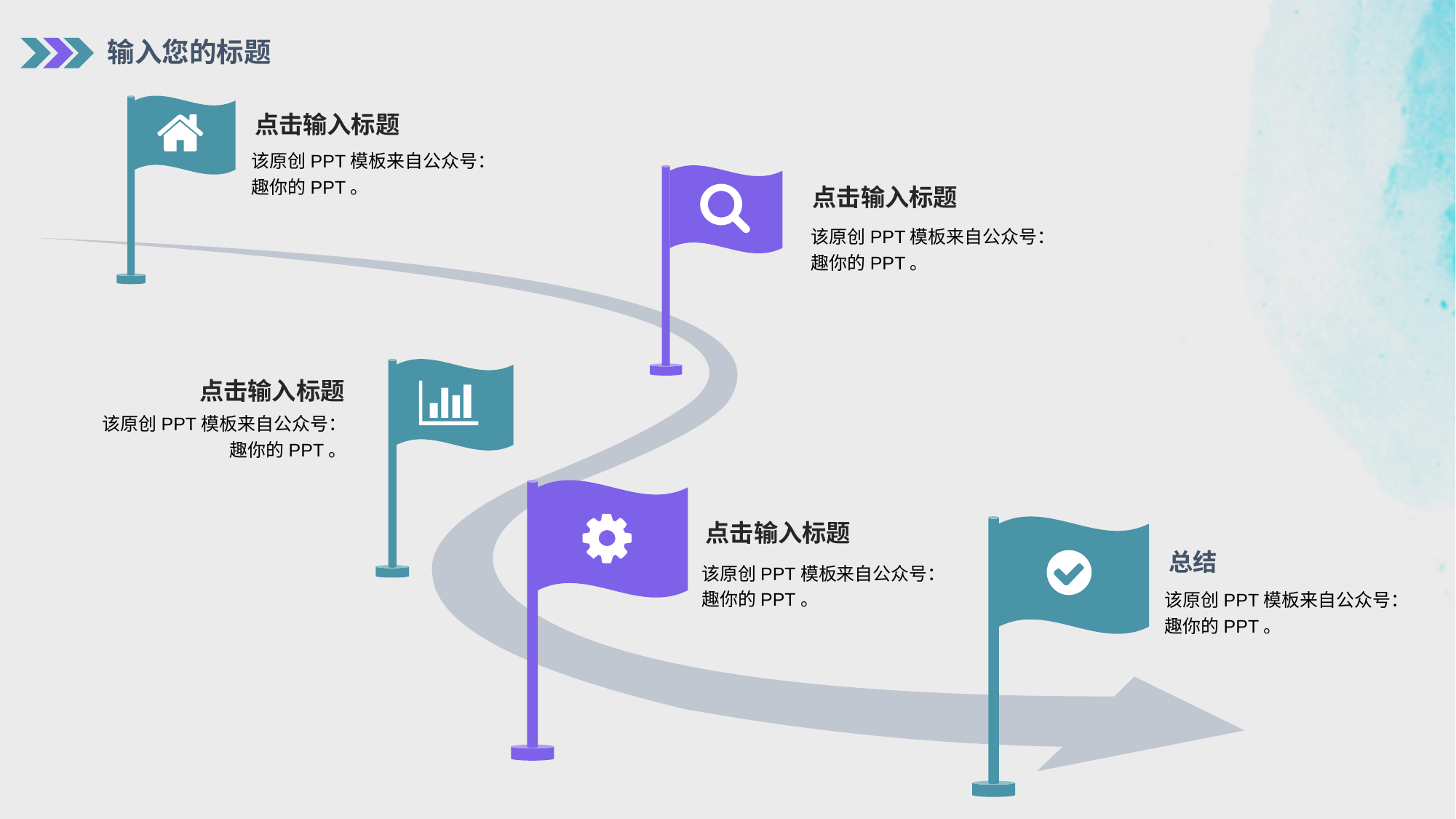

输入您的标题

点击输入标题

该原创PPT模板来自公众号：趣你的PPT。

点击输入标题

该原创PPT模板来自公众号：趣你的PPT。

点击输入标题

该原创PPT模板来自公众号：趣你的PPT。

点击输入标题
总结

该原创PPT模板来自公众号：趣你的PPT。
该原创PPT模板来自公众号：趣你的PPT。